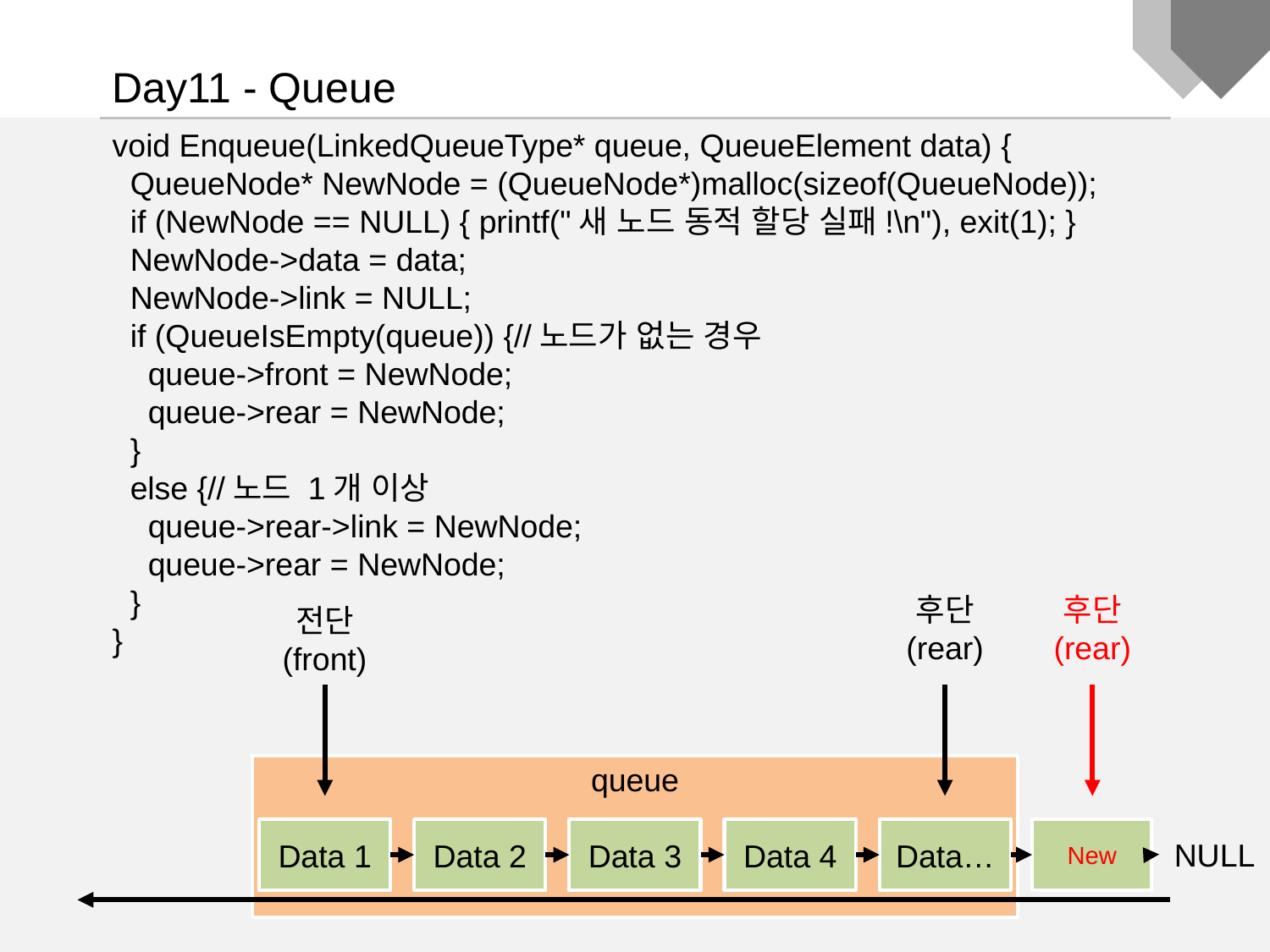

Day11 - Queue
void Enqueue(LinkedQueueType* queue, QueueElement data) {
  QueueNode* NewNode = (QueueNode*)malloc(sizeof(QueueNode));
  if (NewNode == NULL) { printf("새 노드 동적 할당 실패!\n"), exit(1); }
  NewNode->data = data;
  NewNode->link = NULL;
  if (QueueIsEmpty(queue)) {//노드가 없는 경우
    queue->front = NewNode;
    queue->rear = NewNode;
  }
  else {//노드 1개 이상
    queue->rear->link = NewNode;
    queue->rear = NewNode;
  }
}
후단
(rear)
후단
(rear)
전단
(front)
queue

Data 1
Data 2
Data 3
Data 4
Data…
New
NULL